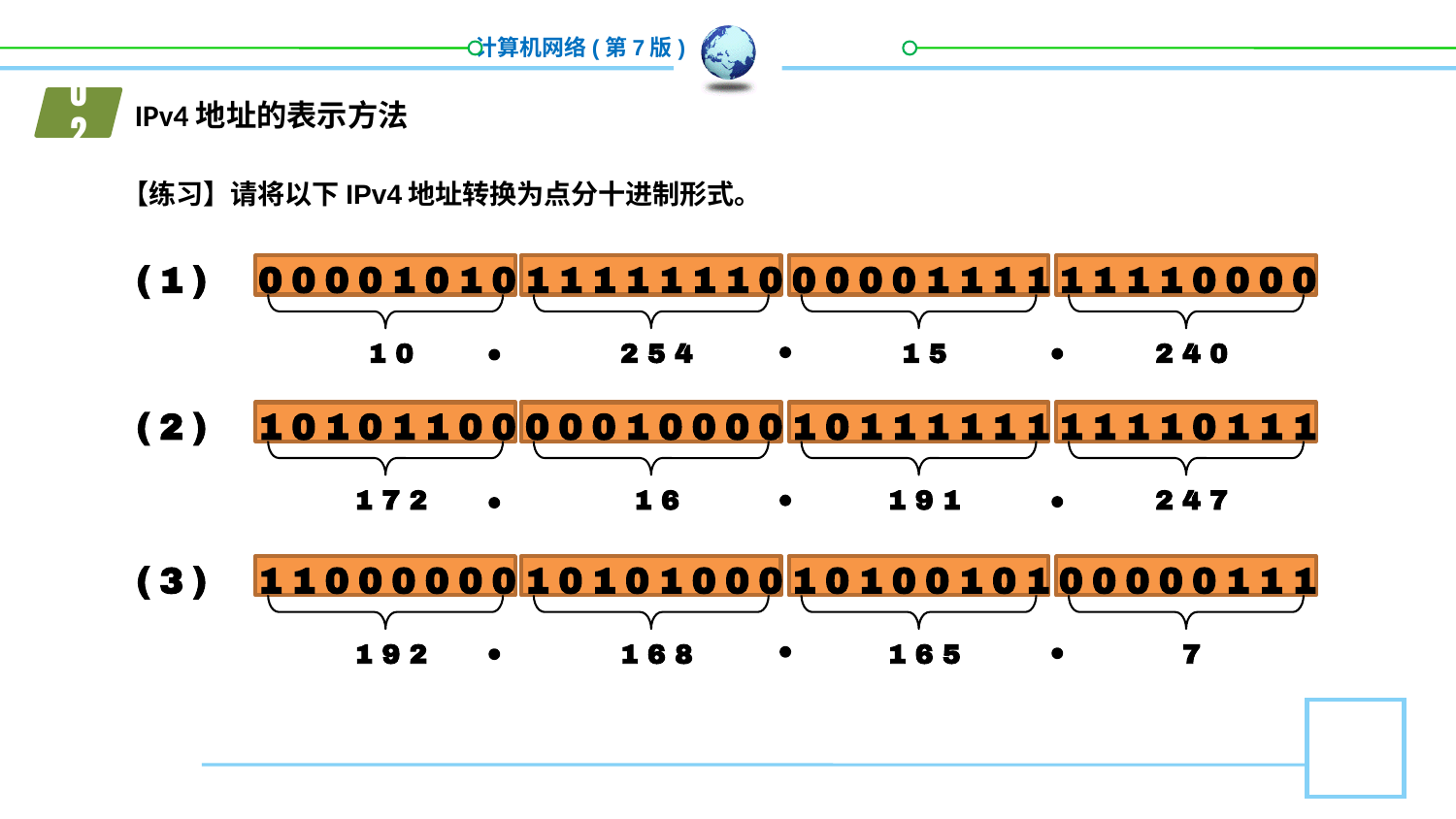

02
IPv4地址的表示方法
【练习】请将以下IPv4地址转换为点分十进制形式。
(1)  00001010111111100000111111110000
(2)  10101100000100001011111111110111
(3)  11000000101010001010010100000111

10

254

15

240

172

16

191

247

192

168

165

7